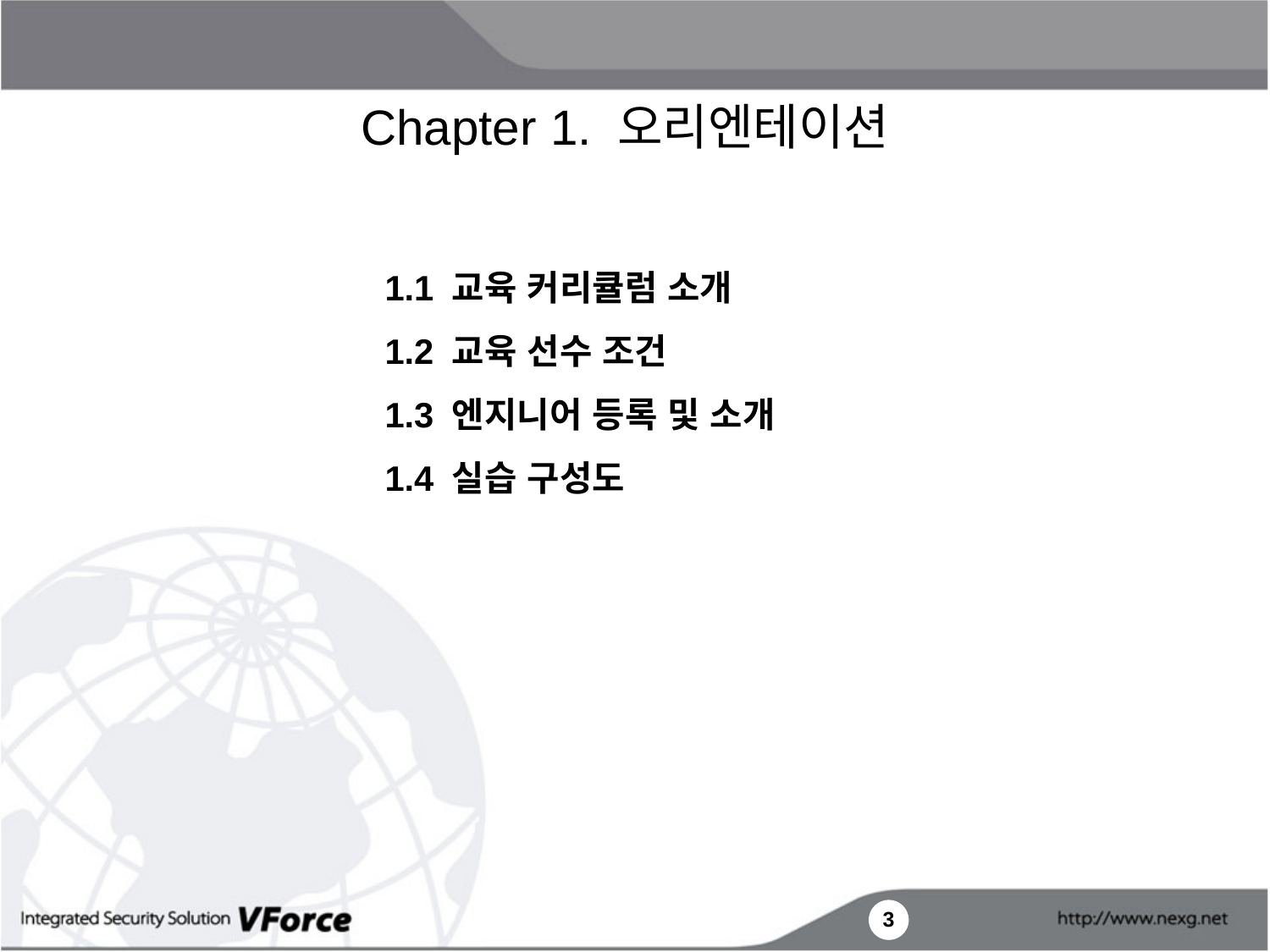

Chapter 1. 오리엔테이션
1.1 교육 커리큘럼 소개
1.2 교육 선수 조건
1.3 엔지니어 등록 및 소개
1.4 실습 구성도